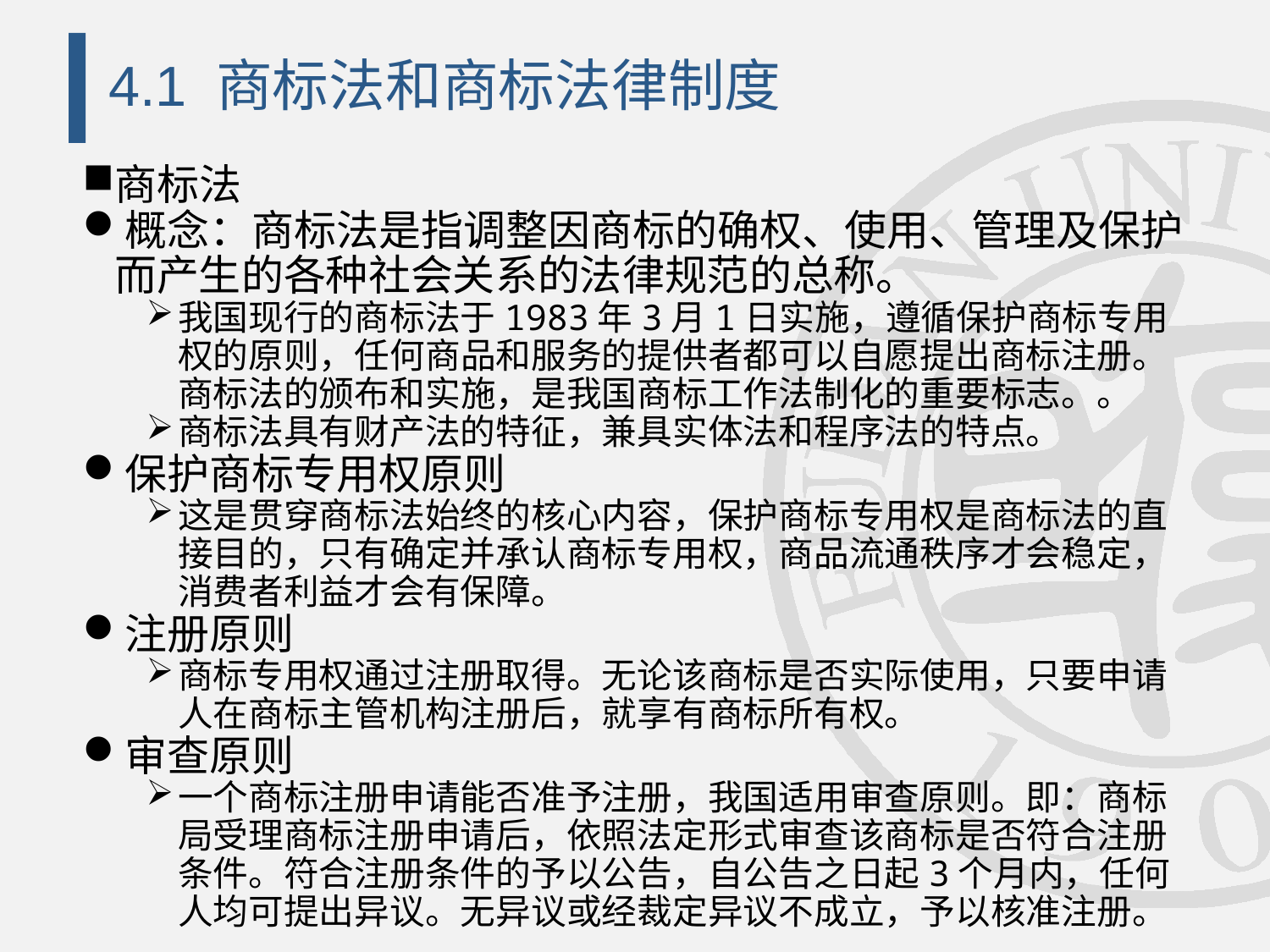

# 4.1 商标法和商标法律制度
商标法
概念：商标法是指调整因商标的确权、使用、管理及保护而产生的各种社会关系的法律规范的总称。
我国现行的商标法于1983年3月1日实施，遵循保护商标专用权的原则，任何商品和服务的提供者都可以自愿提出商标注册。商标法的颁布和实施，是我国商标工作法制化的重要标志。。
商标法具有财产法的特征，兼具实体法和程序法的特点。
保护商标专用权原则
这是贯穿商标法始终的核心内容，保护商标专用权是商标法的直接目的，只有确定并承认商标专用权，商品流通秩序才会稳定，消费者利益才会有保障。
注册原则
商标专用权通过注册取得。无论该商标是否实际使用，只要申请人在商标主管机构注册后，就享有商标所有权。
审查原则
一个商标注册申请能否准予注册，我国适用审查原则。即：商标局受理商标注册申请后，依照法定形式审查该商标是否符合注册条件。符合注册条件的予以公告，自公告之日起3个月内，任何人均可提出异议。无异议或经裁定异议不成立，予以核准注册。